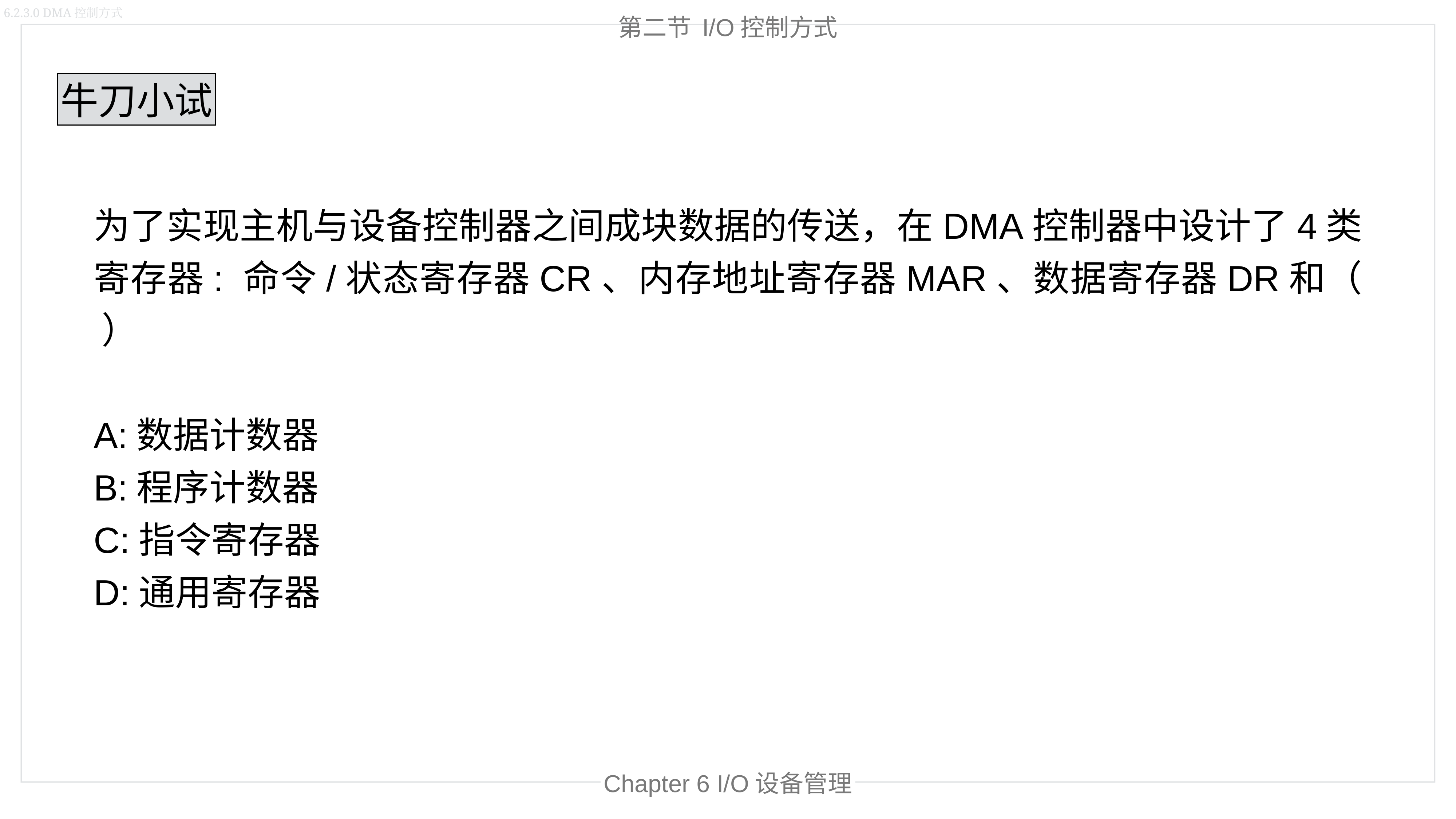

6.2.3.0 DMA控制方式
第二节 I/O控制方式

牛刀小试
为了实现主机与设备控制器之间成块数据的传送，在DMA控制器中设计了4类寄存器: 命令/状态寄存器CR、内存地址寄存器MAR、数据寄存器DR和（  ）

A:数据计数器
B:程序计数器
C:指令寄存器
D:通用寄存器
Chapter 6 I/O设备管理